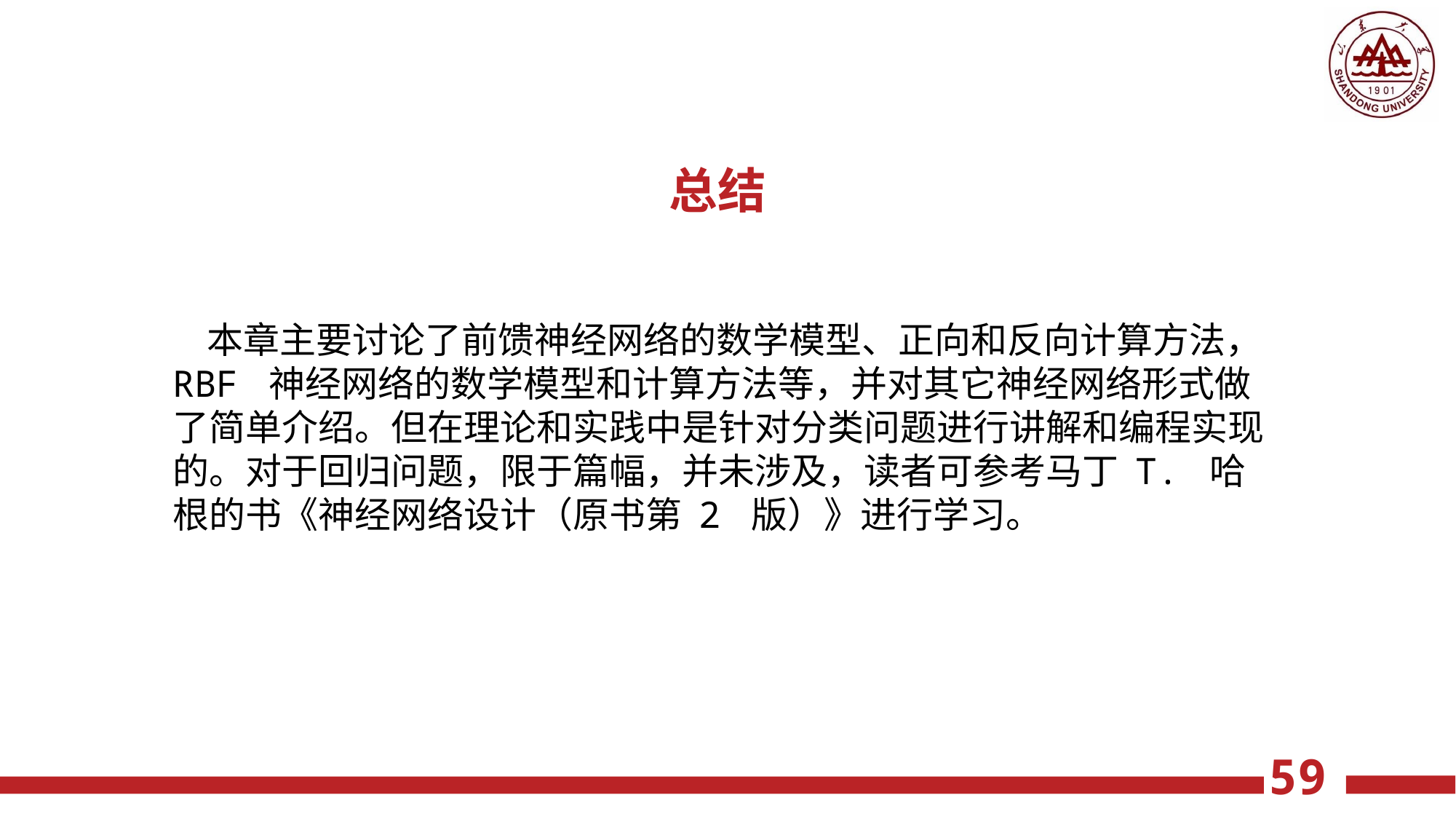

总结
    本章主要讨论了前馈神经网络的数学模型、正向和反向计算方法，RBF 神经网络的数学模型和计算方法等，并对其它神经网络形式做了简单介绍。但在理论和实践中是针对分类问题进行讲解和编程实现的。对于回归问题，限于篇幅，并未涉及，读者可参考马丁 T. 哈根的书《神经网络设计（原书第 2 版）》进行学习。